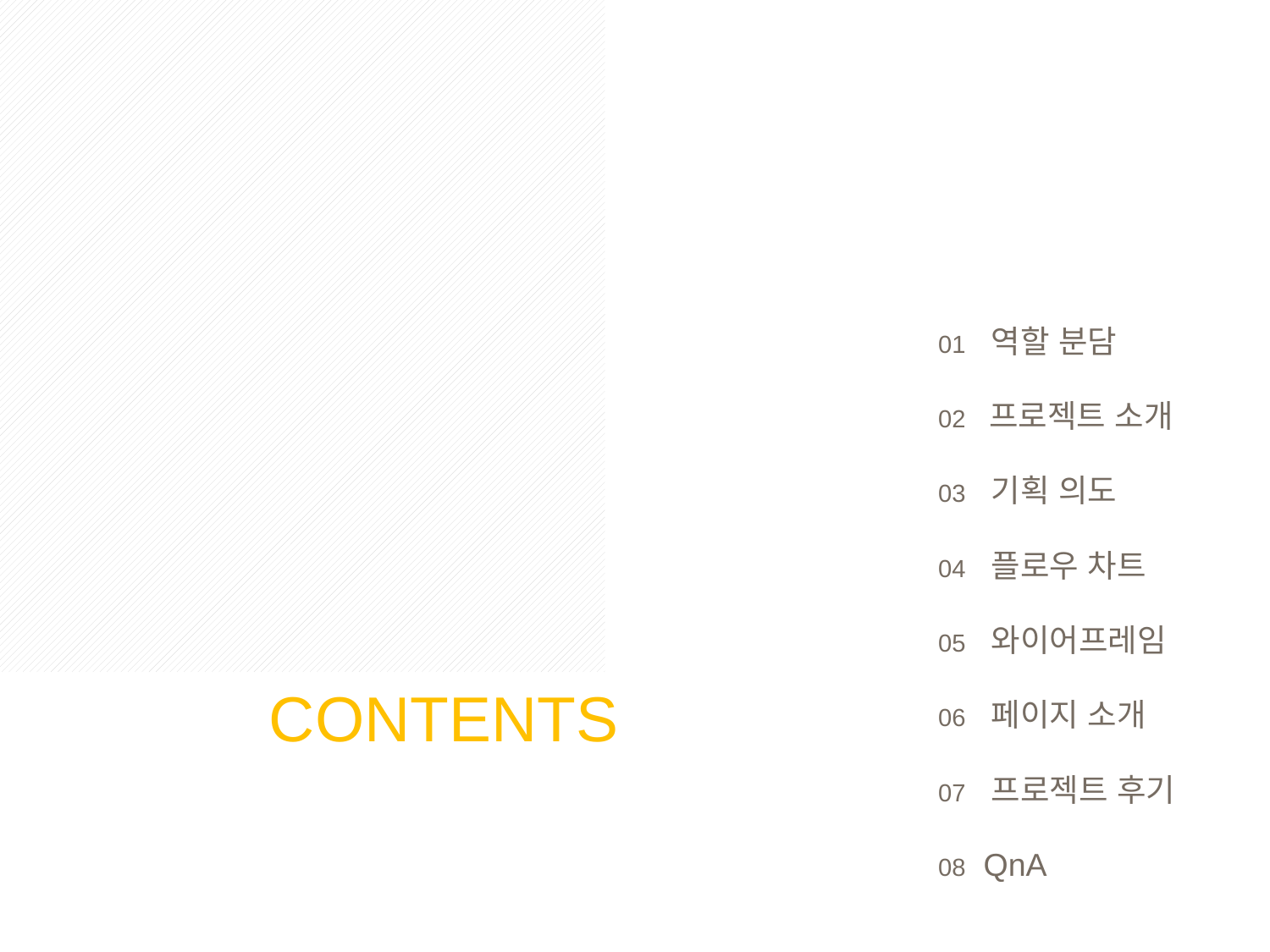

01  역할 분담
02  프로젝트 소개
03  기획 의도
04  플로우 차트
05  와이어프레임
06  페이지 소개
07  프로젝트 후기
08  QnA